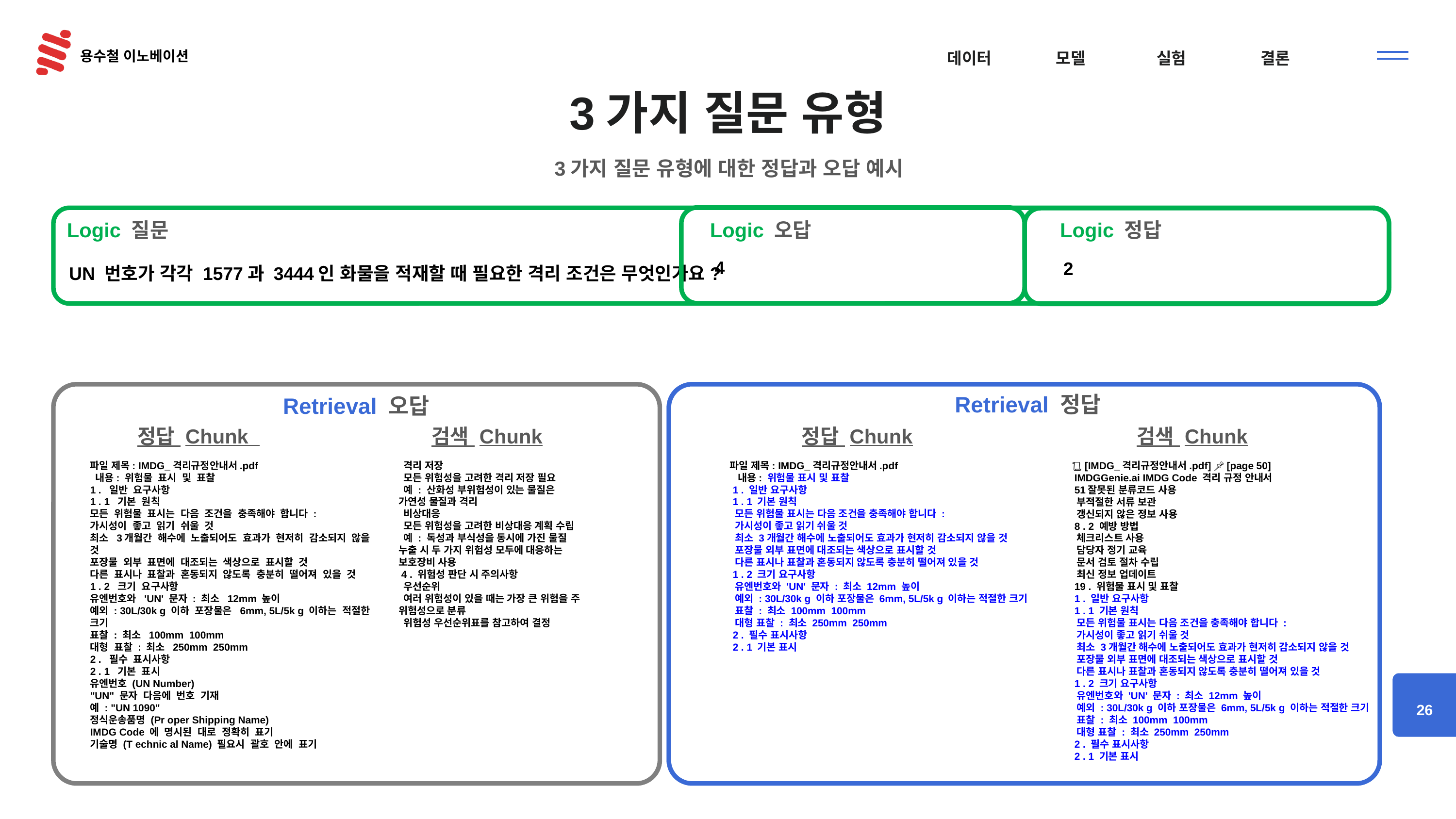

# 3가지 질문 유형
3가지 질문 유형에 대한 정답과 오답 예시

Logic 정답
Logic 질문
Logic 오답
4
2
UN 번호가 각각 1577과 3444인 화물을 적재할 때 필요한 격리 조건은 무엇인가요?

Retrieval 정답
Retrieval 오답
정답 Chunk
검색 Chunk
정답 Chunk
검색 Chunk
파일 제목: IMDG_격리규정안내서.pdf
 내용: 위험물  표시  및  표찰
1 .  일반  요구사항
1 . 1  기본  원칙
모든  위험물  표시는  다음  조건을  충족해야  합니다 :
가시성이  좋고  읽기  쉬울  것
최소  3개월간  해수에  노출되어도  효과가  현저히  감소되지  않을  것
포장물  외부  표면에  대조되는  색상으로  표시할  것
다른  표시나  표찰과  혼동되지  않도록  충분히  떨어져  있을  것
1 . 2  크기  요구사항
유엔번호와  'UN' 문자 : 최소  12mm 높이
예외 : 30L/30k g 이하  포장물은  6mm, 5L/5k g 이하는  적절한  크기
표찰 : 최소  100mm  100mm
대형  표찰 : 최소  250mm  250mm
2 .  필수  표시사항
2 . 1  기본  표시
유엔번호 (UN Number)
"UN" 문자  다음에  번호  기재
예 : "UN 1090"
정식운송품명 (Pr oper Shipping Name)
IMDG Code 에  명시된  대로  정확히  표기
기술명 (T echnic al Name) 필요시  괄호  안에  표기

 격리 저장
 모든 위험성을 고려한 격리 저장 필요
 예 : 산화성 부위험성이 있는 물질은 가연성 물질과 격리
 비상대응
 모든 위험성을 고려한 비상대응 계획 수립
 예 : 독성과 부식성을 동시에 가진 물질 누출 시 두 가지 위험성 모두에 대응하는 보호장비 사용
 4 . 위험성 판단 시 주의사항
 우선순위
 여러 위험성이 있을 때는 가장 큰 위험을 주 위험성으로 분류
 위험성 우선순위표를 참고하여 결정

파일 제목: IMDG_격리규정안내서.pdf
  내용: 위험물 표시 및 표찰
 1 . 일반 요구사항
 1 . 1 기본 원칙
 모든 위험물 표시는 다음 조건을 충족해야 합니다 :
 가시성이 좋고 읽기 쉬울 것
 최소 3개월간 해수에 노출되어도 효과가 현저히 감소되지 않을 것
 포장물 외부 표면에 대조되는 색상으로 표시할 것
 다른 표시나 표찰과 혼동되지 않도록 충분히 떨어져 있을 것
 1 . 2 크기 요구사항
 유엔번호와 'UN' 문자 : 최소 12mm 높이
 예외 : 30L/30k g 이하 포장물은 6mm, 5L/5k g 이하는 적절한 크기
 표찰 : 최소 100mm  100mm
 대형 표찰 : 최소 250mm  250mm
 2 . 필수 표시사항
 2 . 1 기본 표시

📜 [IMDG_격리규정안내서.pdf] 📌 [page 50]
 IMDGGenie.ai IMDG Code 격리 규정 안내서
 51잘못된 분류코드 사용
 부적절한 서류 보관
 갱신되지 않은 정보 사용
 8 . 2 예방 방법
 체크리스트 사용
 담당자 정기 교육
 문서 검토 절차 수립
 최신 정보 업데이트
 19 . 위험물 표시 및 표찰
 1 . 일반 요구사항
 1 . 1 기본 원칙
 모든 위험물 표시는 다음 조건을 충족해야 합니다 :
 가시성이 좋고 읽기 쉬울 것
 최소 3개월간 해수에 노출되어도 효과가 현저히 감소되지 않을 것
 포장물 외부 표면에 대조되는 색상으로 표시할 것
 다른 표시나 표찰과 혼동되지 않도록 충분히 떨어져 있을 것
 1 . 2 크기 요구사항
 유엔번호와 'UN' 문자 : 최소 12mm 높이
 예외 : 30L/30k g 이하 포장물은 6mm, 5L/5k g 이하는 적절한 크기
 표찰 : 최소 100mm  100mm
 대형 표찰 : 최소 250mm  250mm
 2 . 필수 표시사항
 2 . 1 기본 표시
26